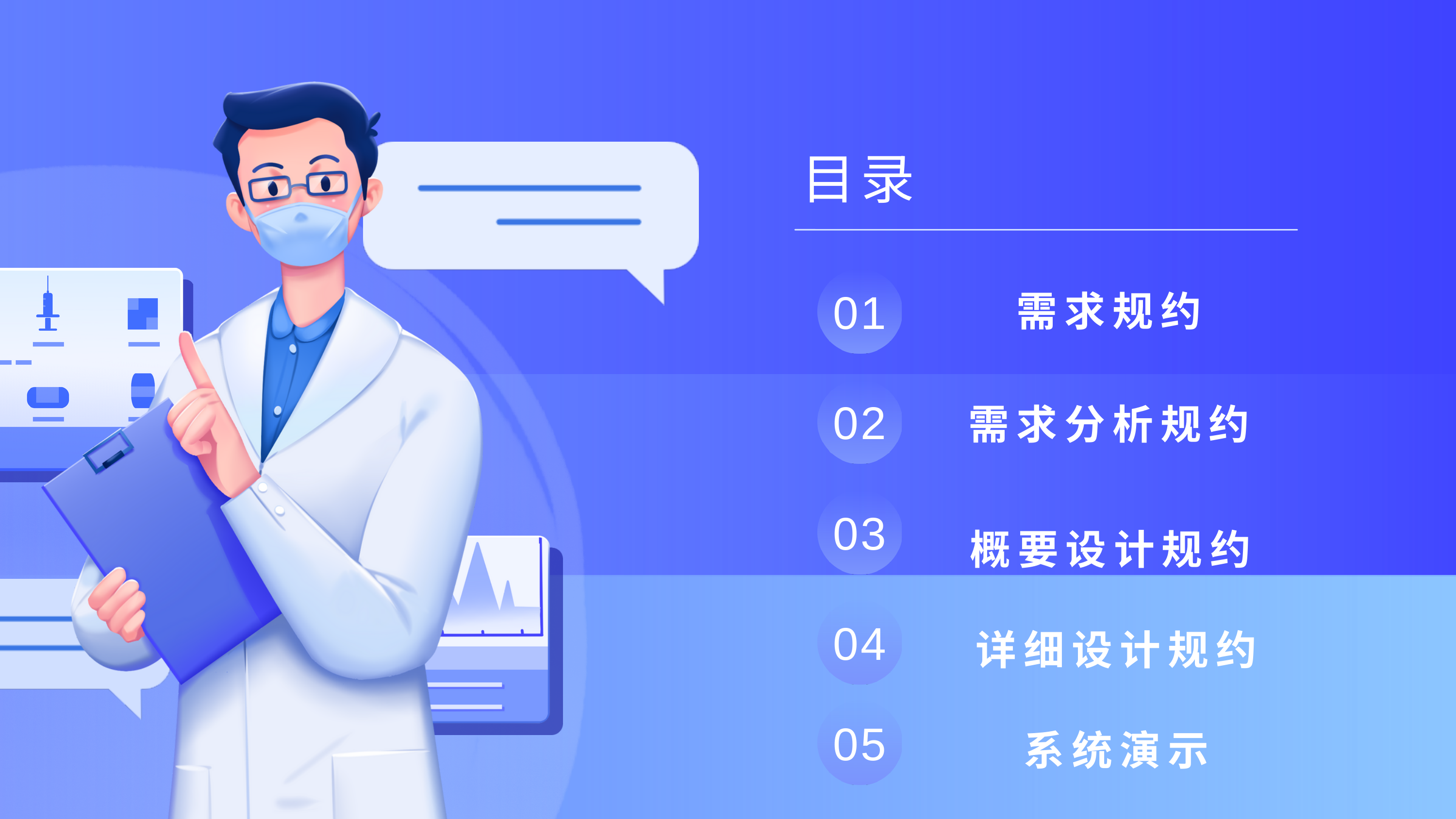

目录

01
需求规约

02
需求分析规约

概要设计规约

03
详细设计规约

04
系统演示

05